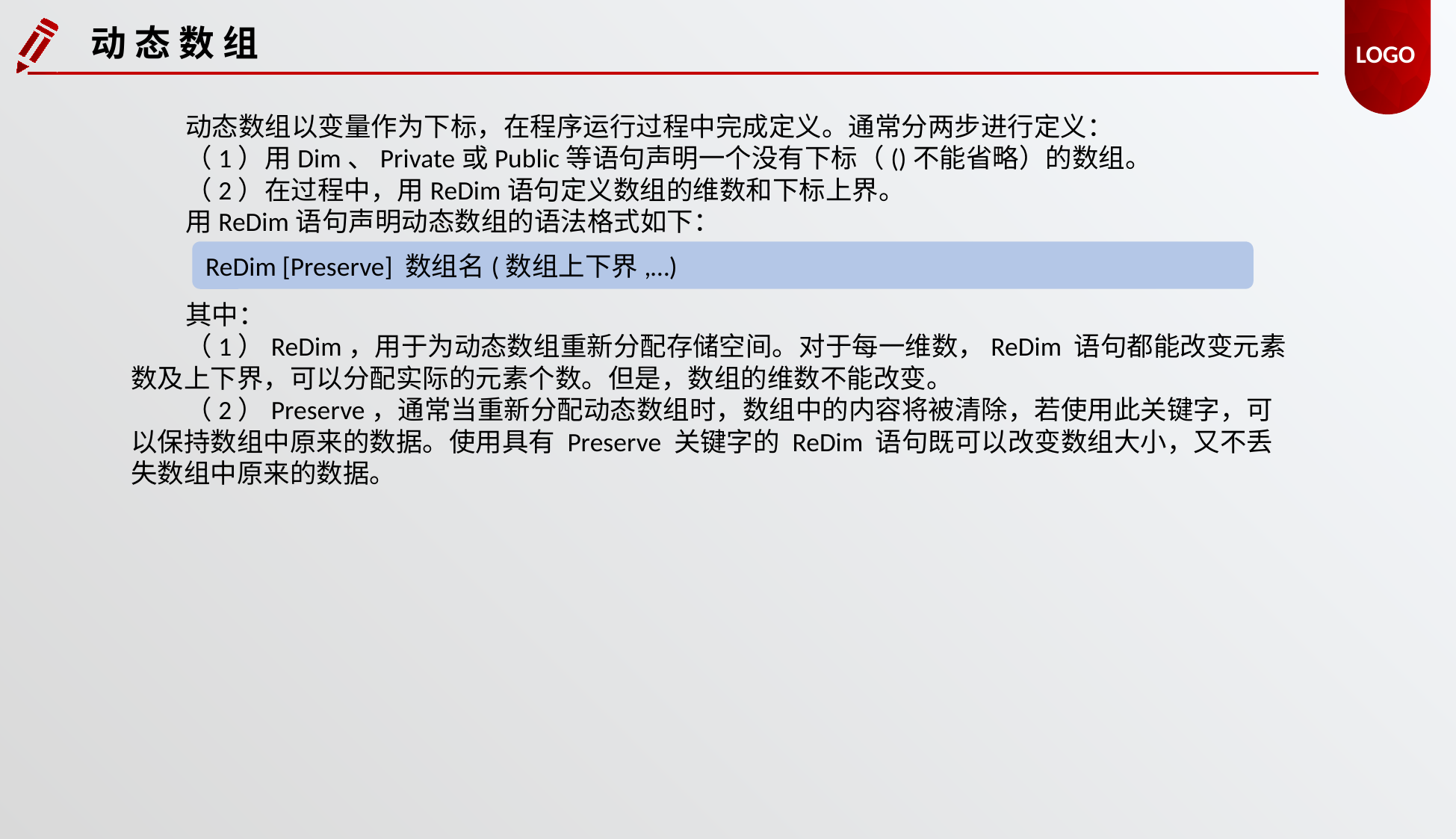

动 态 数 组
动态数组以变量作为下标，在程序运行过程中完成定义。通常分两步进行定义：
（1）用Dim、Private或Public等语句声明一个没有下标（()不能省略）的数组。
（2）在过程中，用ReDim语句定义数组的维数和下标上界。
用ReDim语句声明动态数组的语法格式如下：
ReDim [Preserve] 数组名(数组上下界,…)
其中：
（1）ReDim，用于为动态数组重新分配存储空间。对于每一维数，ReDim 语句都能改变元素数及上下界，可以分配实际的元素个数。但是，数组的维数不能改变。
（2）Preserve，通常当重新分配动态数组时，数组中的内容将被清除，若使用此关键字，可以保持数组中原来的数据。使用具有 Preserve 关键字的 ReDim 语句既可以改变数组大小，又不丢失数组中原来的数据。